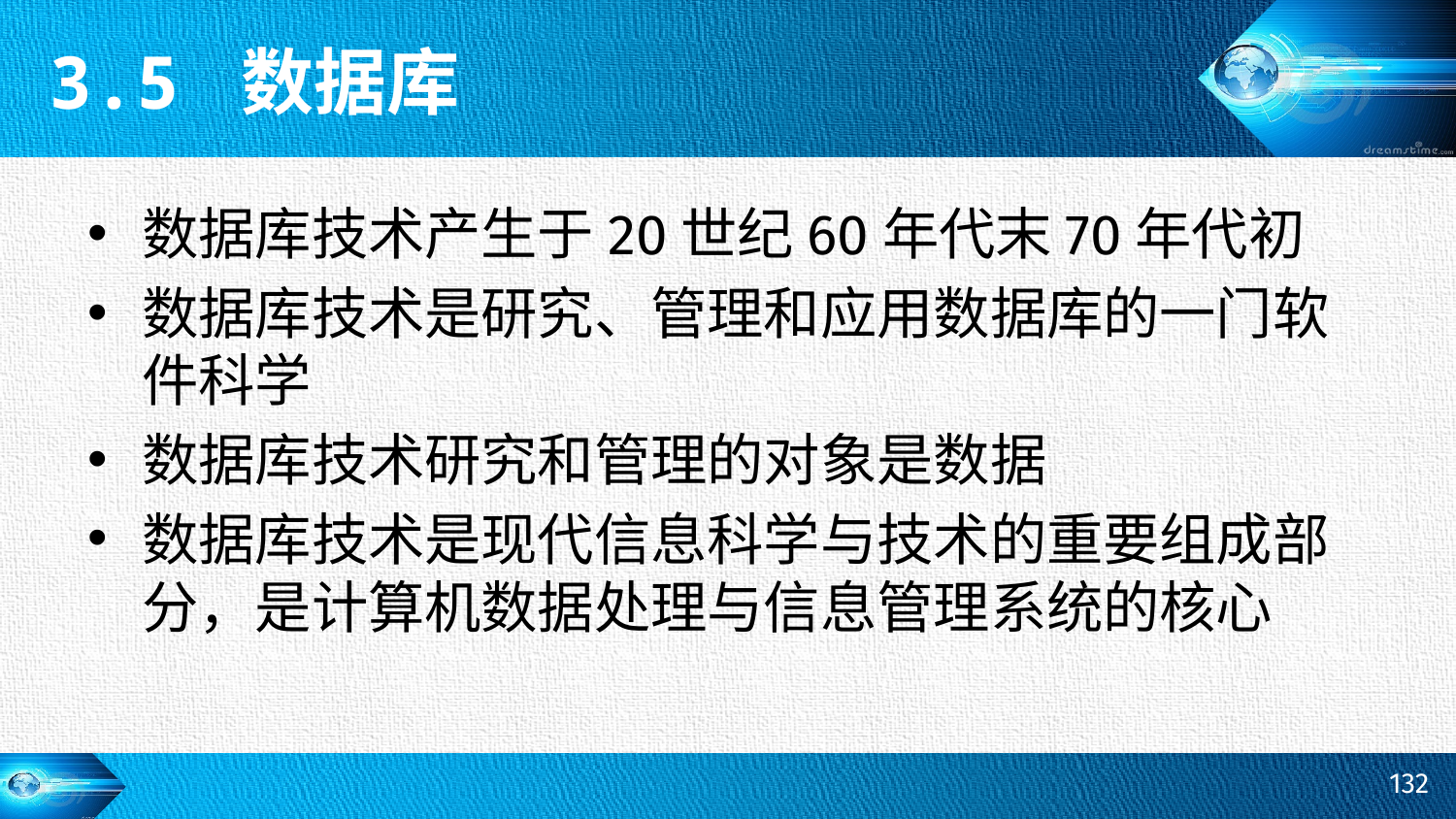

3.5 数据库
数据库技术产生于20世纪60年代末70年代初
数据库技术是研究、管理和应用数据库的一门软件科学
数据库技术研究和管理的对象是数据
数据库技术是现代信息科学与技术的重要组成部分，是计算机数据处理与信息管理系统的核心
132